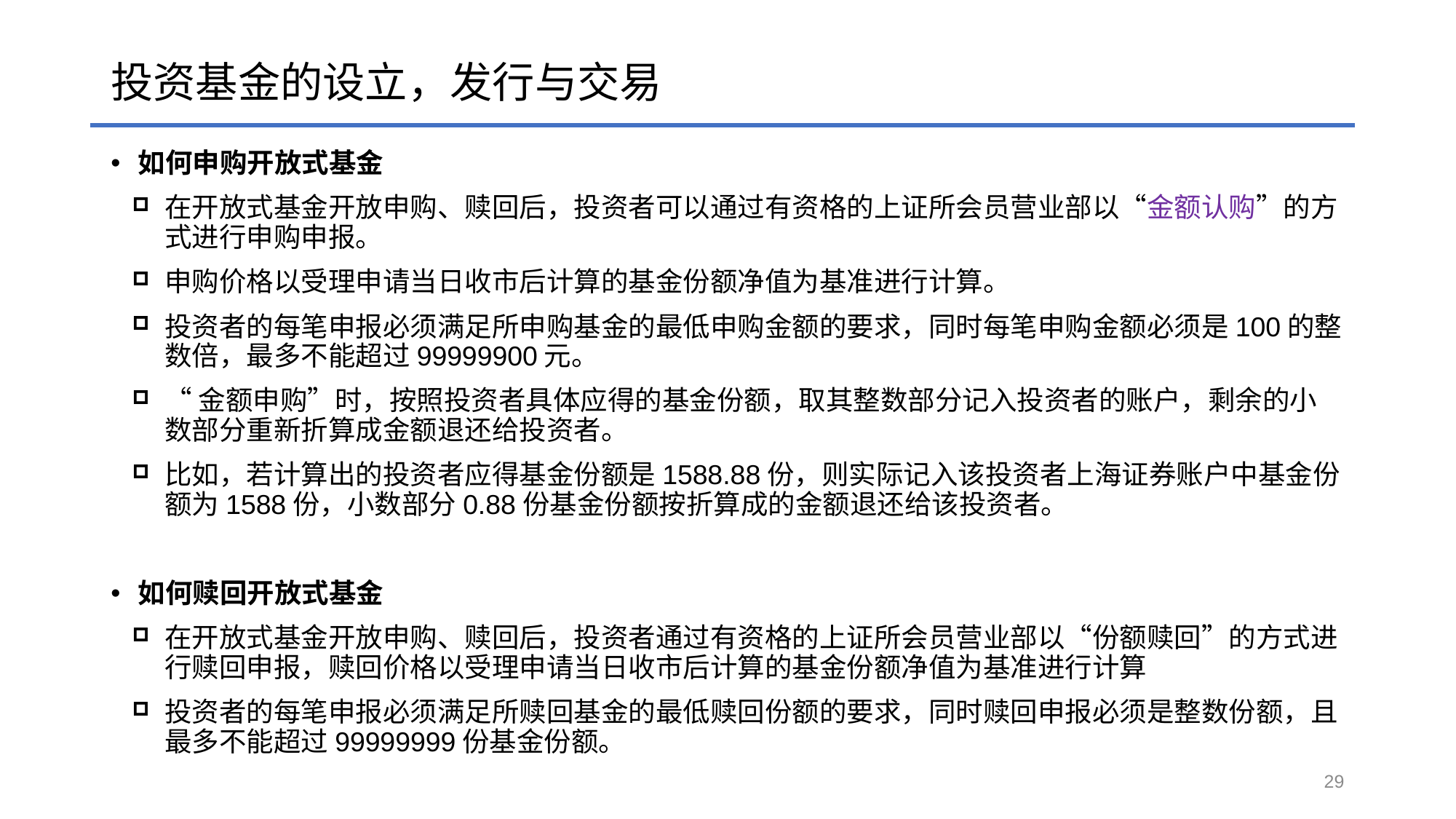

# 投资基金的设立，发行与交易
如何申购开放式基金
在开放式基金开放申购、赎回后，投资者可以通过有资格的上证所会员营业部以“金额认购”的方式进行申购申报。
申购价格以受理申请当日收市后计算的基金份额净值为基准进行计算。
投资者的每笔申报必须满足所申购基金的最低申购金额的要求，同时每笔申购金额必须是100的整数倍，最多不能超过99999900元。
“金额申购”时，按照投资者具体应得的基金份额，取其整数部分记入投资者的账户，剩余的小数部分重新折算成金额退还给投资者。
比如，若计算出的投资者应得基金份额是1588.88份，则实际记入该投资者上海证券账户中基金份额为1588份，小数部分0.88份基金份额按折算成的金额退还给该投资者。

如何赎回开放式基金
在开放式基金开放申购、赎回后，投资者通过有资格的上证所会员营业部以“份额赎回”的方式进行赎回申报，赎回价格以受理申请当日收市后计算的基金份额净值为基准进行计算
投资者的每笔申报必须满足所赎回基金的最低赎回份额的要求，同时赎回申报必须是整数份额，且最多不能超过99999999份基金份额。
29